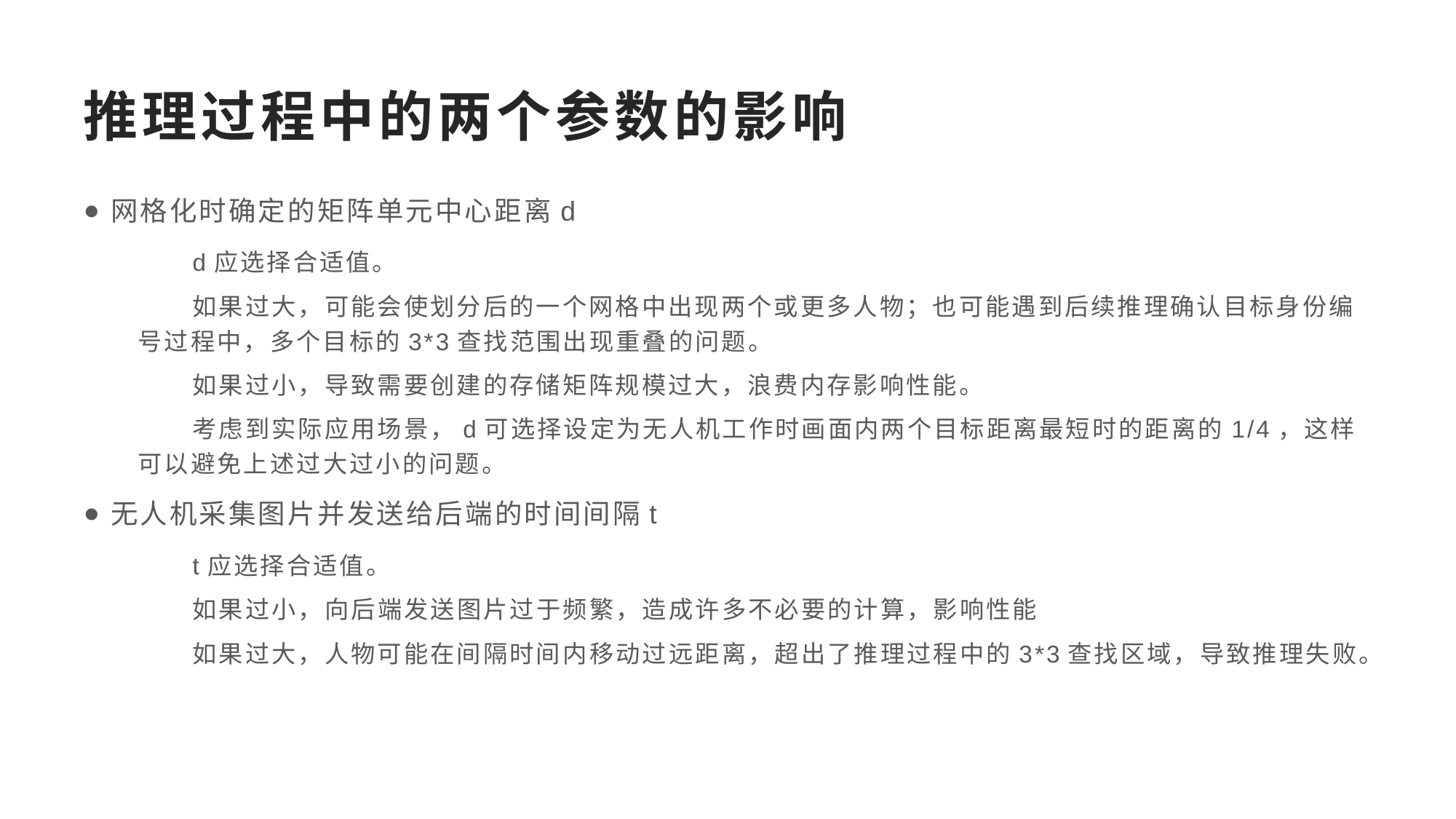

# 推理过程中的两个参数的影响
网格化时确定的矩阵单元中心距离d
d应选择合适值。
如果过大，可能会使划分后的一个网格中出现两个或更多人物；也可能遇到后续推理确认目标身份编号过程中，多个目标的3*3查找范围出现重叠的问题。
如果过小，导致需要创建的存储矩阵规模过大，浪费内存影响性能。
考虑到实际应用场景，d可选择设定为无人机工作时画面内两个目标距离最短时的距离的1/4，这样可以避免上述过大过小的问题。
无人机采集图片并发送给后端的时间间隔t
t应选择合适值。
如果过小，向后端发送图片过于频繁，造成许多不必要的计算，影响性能
如果过大，人物可能在间隔时间内移动过远距离，超出了推理过程中的3*3查找区域，导致推理失败。